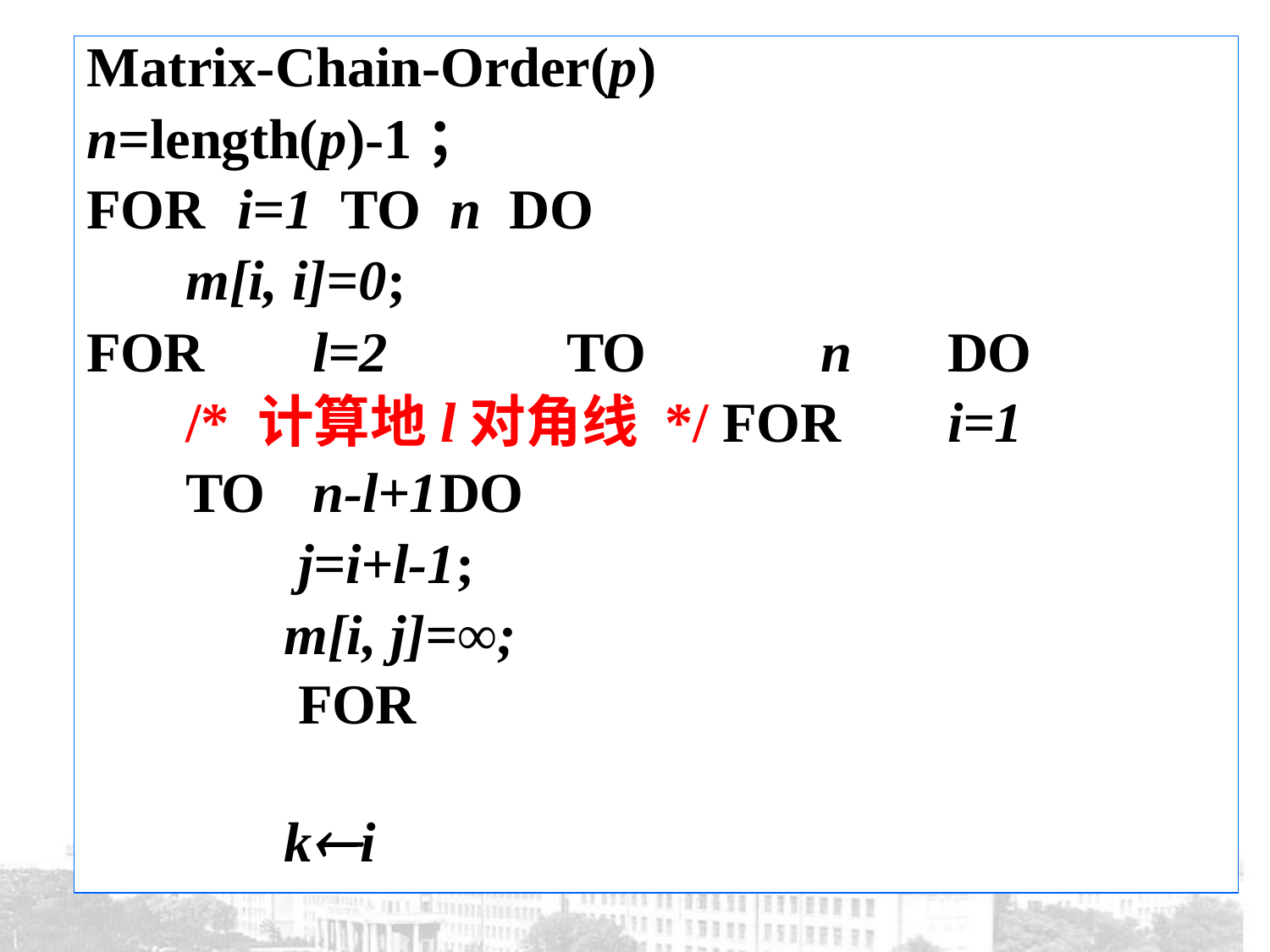

# Matrix-Chain-Order(p)

n=length(p)-1；
FOR	i=1	TO	n	DO
m[i, i]=0;
FOR	l=2		TO		n	DO	/* 计算地l对角线*/ FOR	i=1	TO	n-l+1	DO
j=i+l-1; m[i, j]=∞;
FOR	k←i	To	j-1	DO /* 计算m[i,j] */
q=m[i, k]+m[k+1, j]+pi-1pkpj
IF	q<m[i, j]	THEN	m[i,j]=q;
Return m.